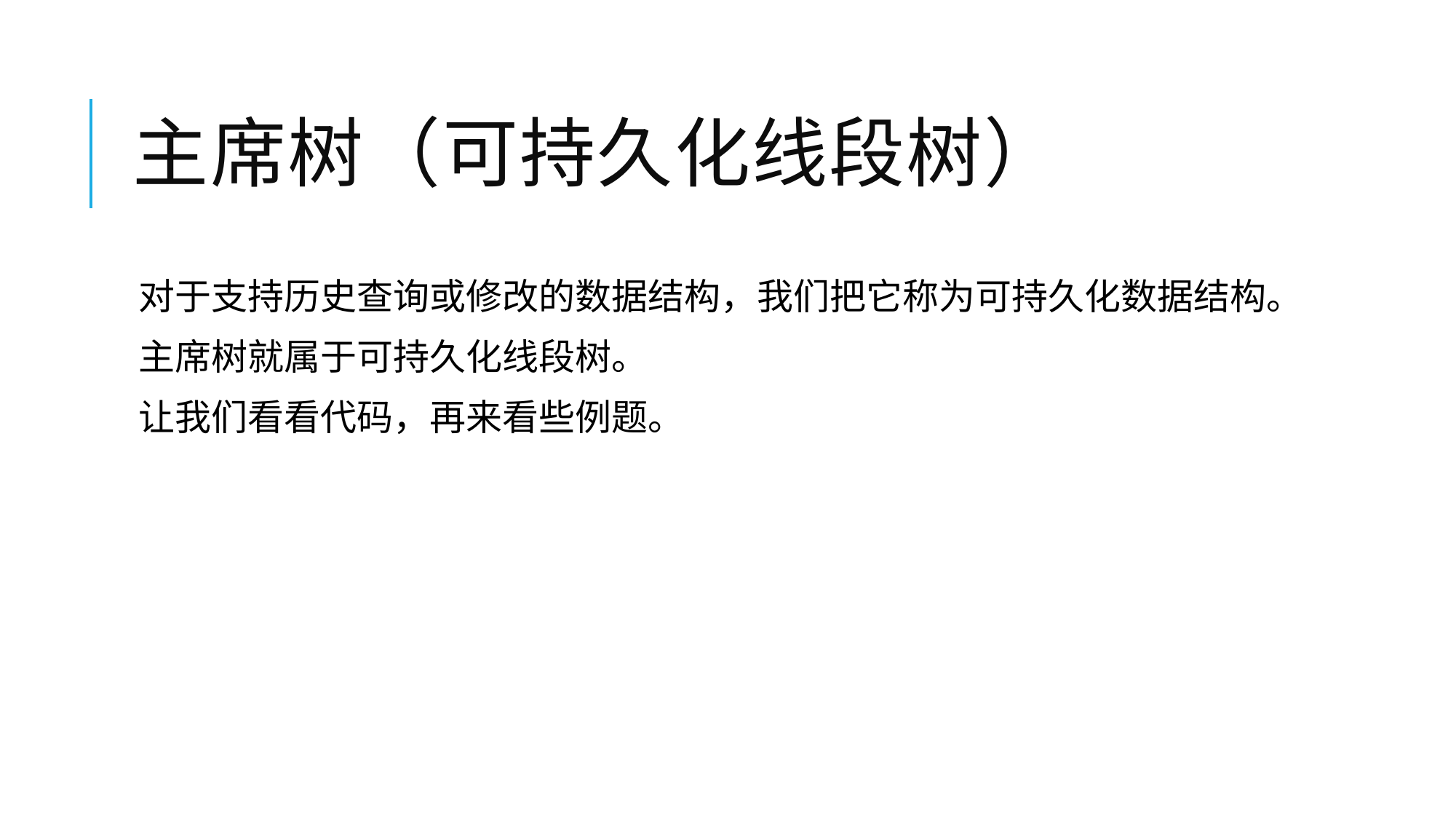

# 主席树（可持久化线段树）
对于支持历史查询或修改的数据结构，我们把它称为可持久化数据结构。
主席树就属于可持久化线段树。
让我们看看代码，再来看些例题。